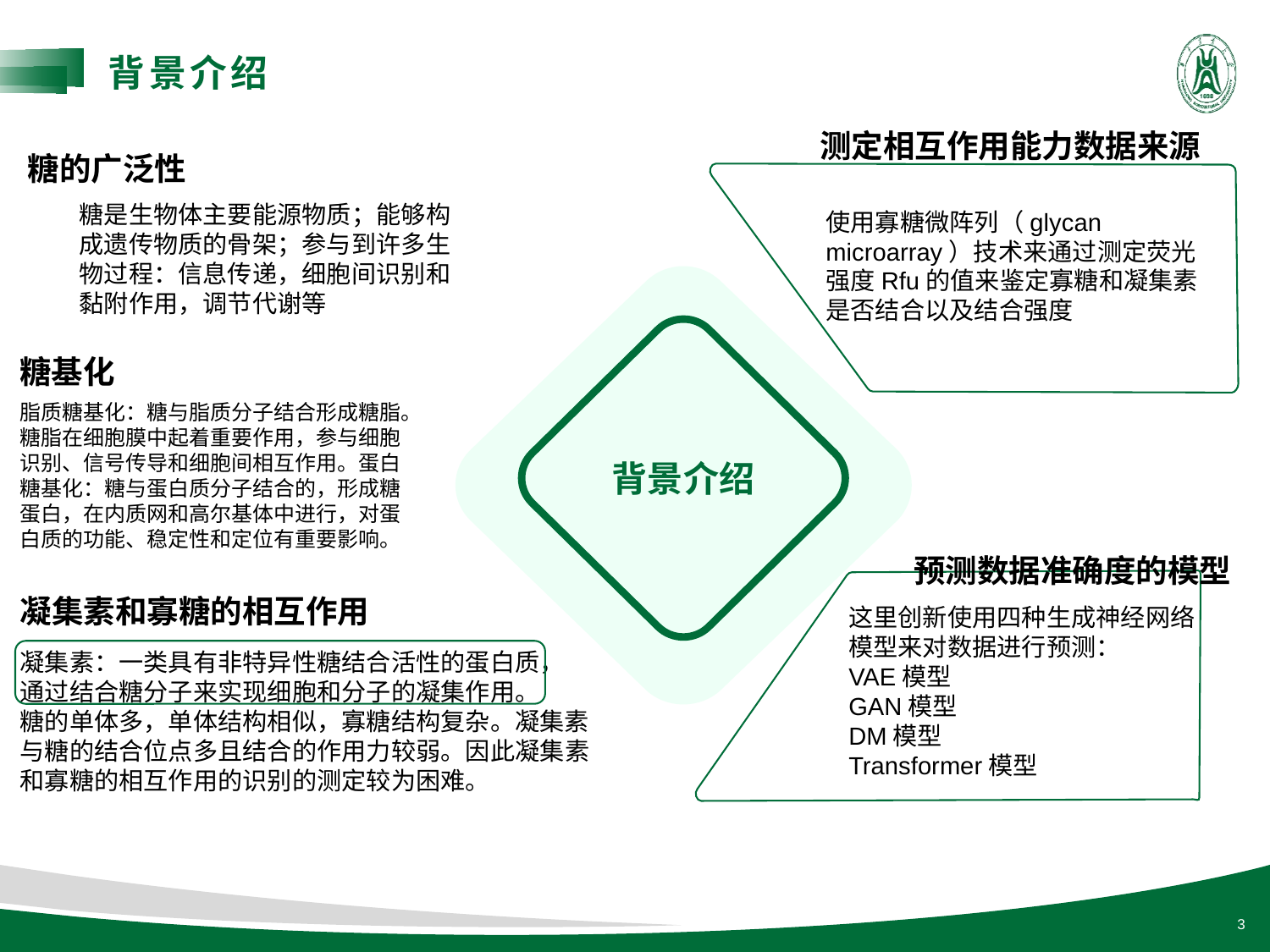

背景介绍
测定相互作用能力数据来源
糖的广泛性

糖是生物体主要能源物质；能够构成遗传物质的骨架；参与到许多生物过程：信息传递，细胞间识别和黏附作用，调节代谢等

使用寡糖微阵列（glycan microarray）技术来通过测定荧光强度Rfu的值来鉴定寡糖和凝集素是否结合以及结合强度

背景介绍
糖基化

脂质糖基化：糖与脂质分子结合形成糖脂。糖脂在细胞膜中起着重要作用，参与细胞识别、信号传导和细胞间相互作用。蛋白糖基化：糖与蛋白质分子结合的，形成糖蛋白，在内质网和高尔基体中进行，对蛋白质的功能、稳定性和定位有重要影响。
预测数据准确度的模型

凝集素和寡糖的相互作用
这里创新使用四种生成神经网络模型来对数据进行预测：
VAE模型
GAN模型
DM模型
Transformer模型

凝集素：一类具有非特异性糖结合活性的蛋白质， 通过结合糖分子来实现细胞和分子的凝集作用。
糖的单体多，单体结构相似，寡糖结构复杂。凝集素与糖的结合位点多且结合的作用力较弱。因此凝集素和寡糖的相互作用的识别的测定较为困难。

3